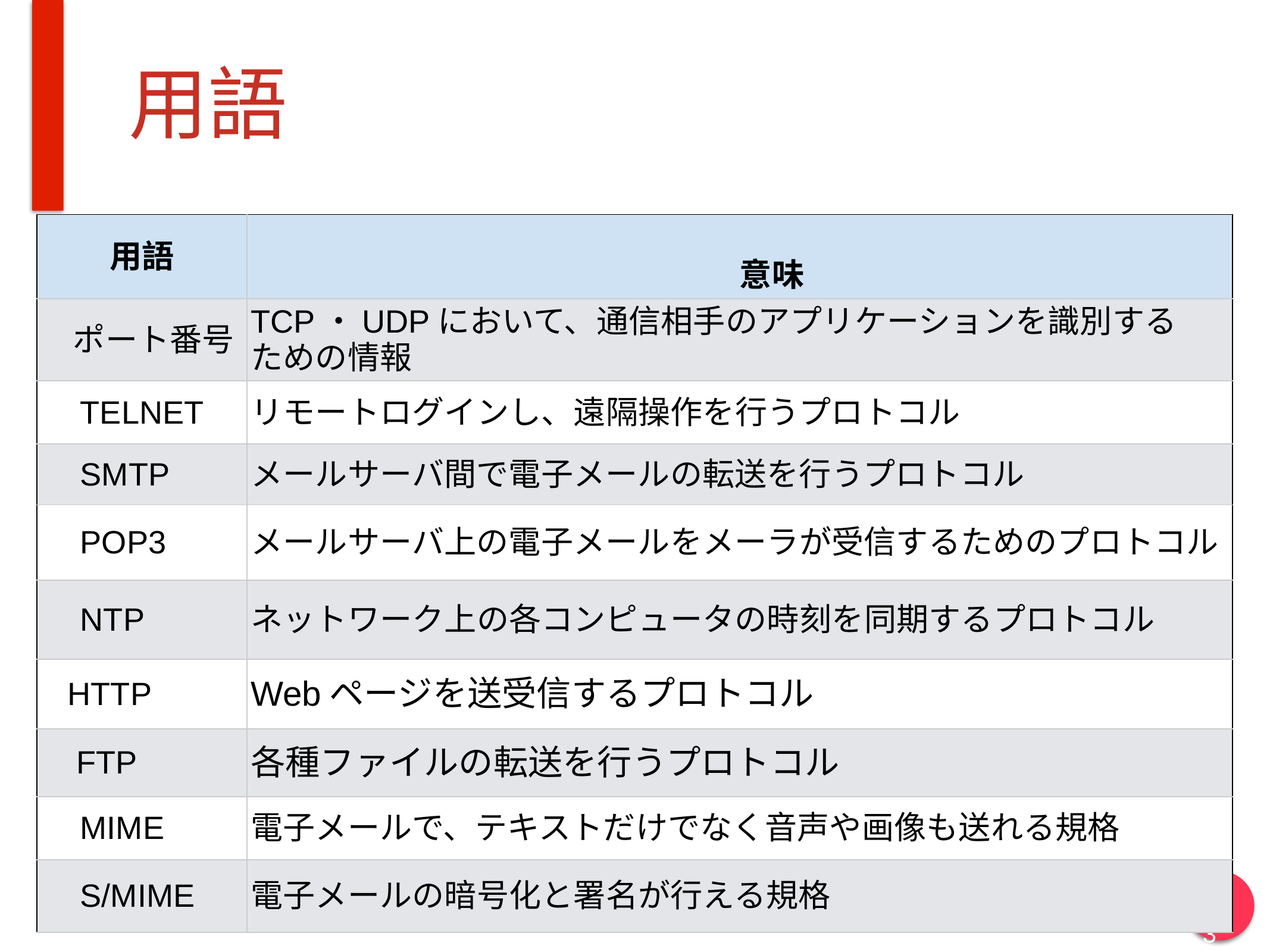

# 用語
| 用語 | 意味 |
| --- | --- |
| ポート番号 | TCP・UDPにおいて、通信相手のアプリケーションを識別する ための情報 |
| TELNET | リモートログインし、遠隔操作を行うプロトコル |
| SMTP | メールサーバ間で電子メールの転送を行うプロトコル |
| POP3 | メールサーバ上の電子メールをメーラが受信するためのプロトコル |
| NTP | ネットワーク上の各コンピュータの時刻を同期するプロトコル |
| HTTP | Webページを送受信するプロトコル |
| FTP | 各種ファイルの転送を行うプロトコル |
| MIME | 電子メールで、テキストだけでなく音声や画像も送れる規格 |
| S/MIME | 電子メールの暗号化と署名が行える規格 |
103